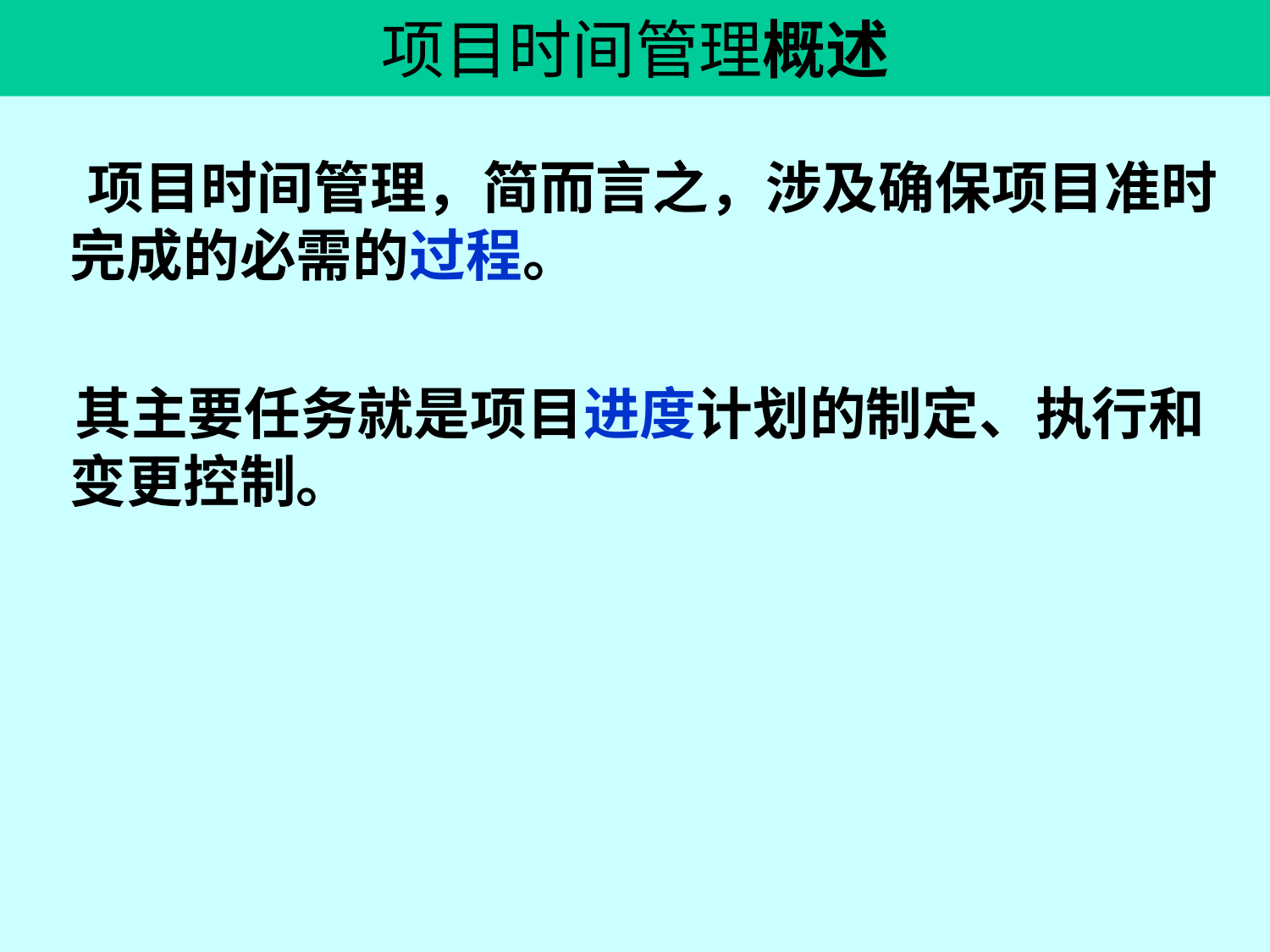

# 项目时间管理概述
    项目时间管理，简而言之，涉及确保项目准时完成的必需的过程。

   其主要任务就是项目进度计划的制定、执行和变更控制。